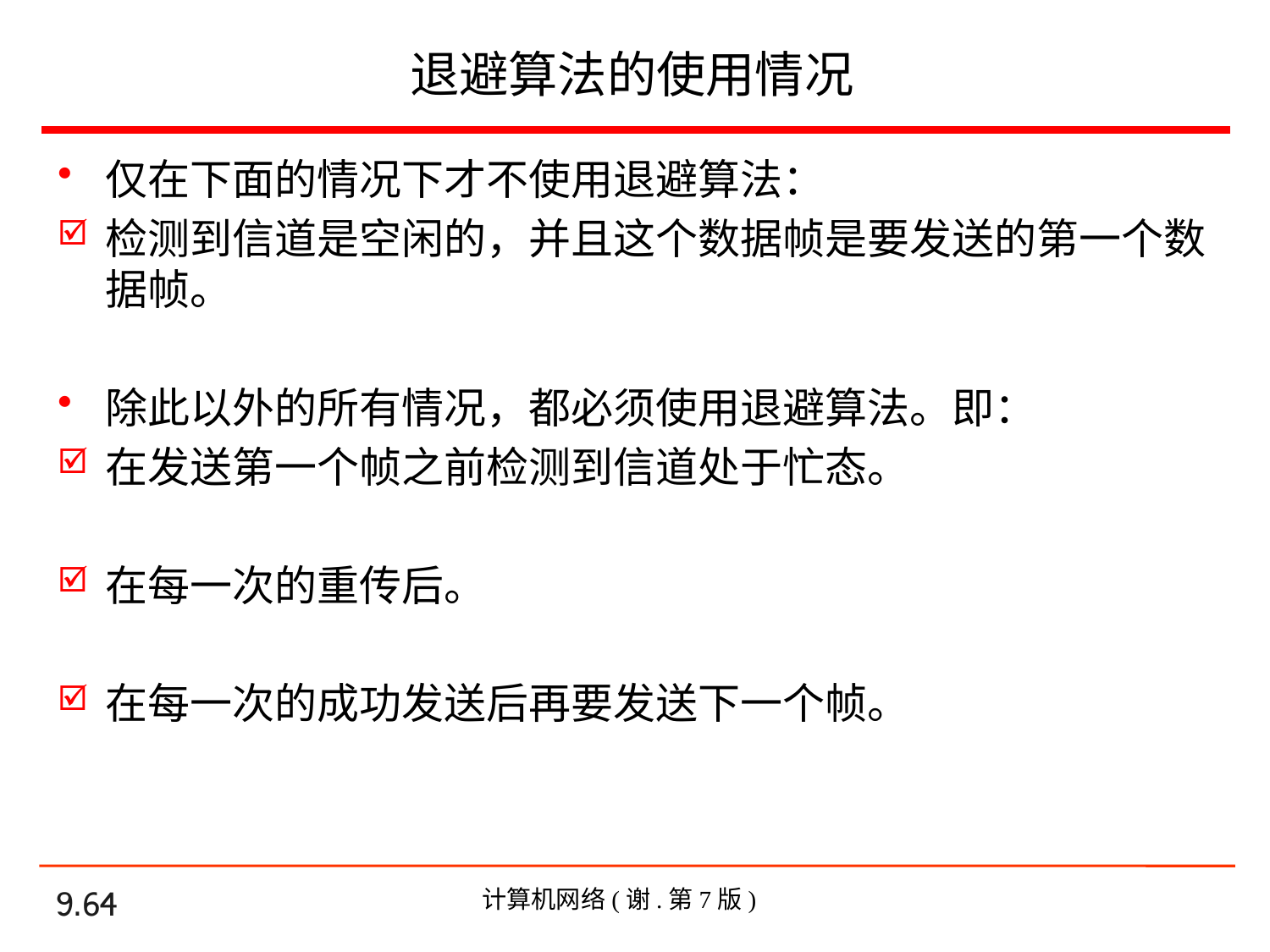

# 退避算法的使用情况
仅在下面的情况下才不使用退避算法：
检测到信道是空闲的，并且这个数据帧是要发送的第一个数据帧。

除此以外的所有情况，都必须使用退避算法。即：
在发送第一个帧之前检测到信道处于忙态。

在每一次的重传后。

在每一次的成功发送后再要发送下一个帧。